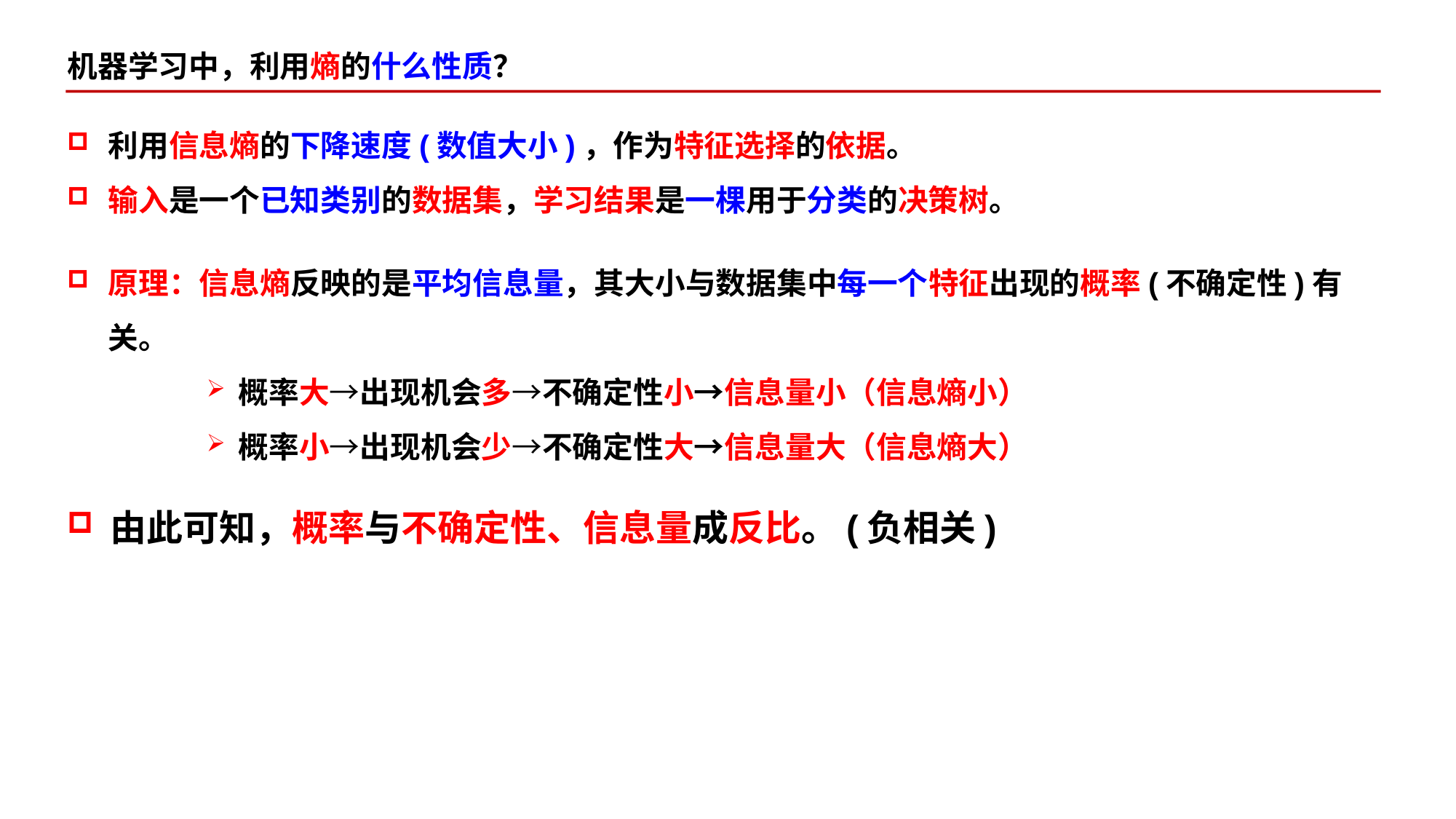

机器学习中，利用熵的什么性质？
利用信息熵的下降速度(数值大小)，作为特征选择的依据。
输入是一个已知类别的数据集，学习结果是一棵用于分类的决策树。
原理：信息熵反映的是平均信息量，其大小与数据集中每一个特征出现的概率(不确定性)有关。
概率大→出现机会多→不确定性小→信息量小（信息熵小）
概率小→出现机会少→不确定性大→信息量大（信息熵大）
由此可知，概率与不确定性、信息量成反比。(负相关)